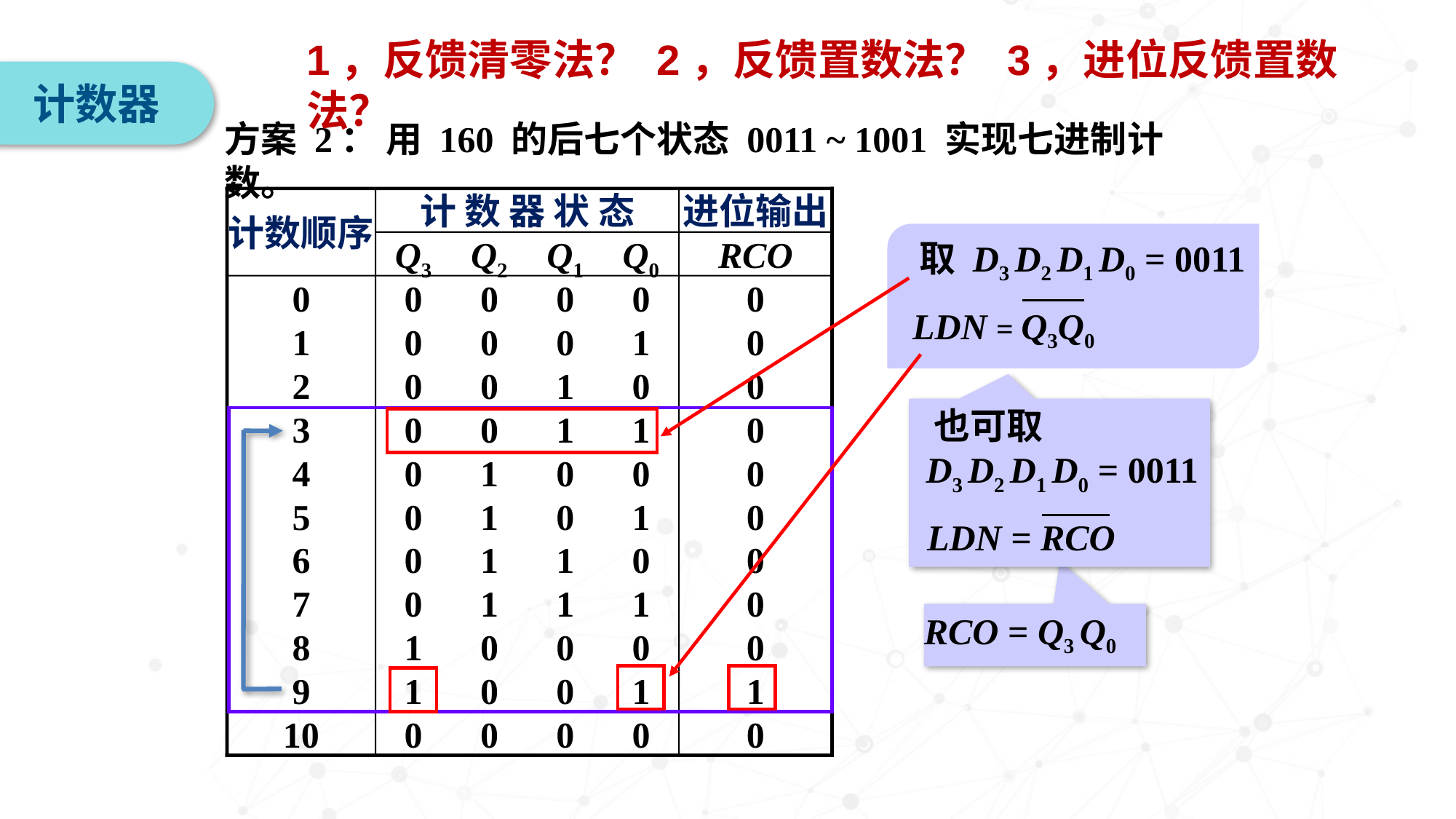

1，反馈清零法？ 2，反馈置数法？ 3，进位反馈置数法？

计数器
方案 2： 用 160 的后七个状态 0011 ~ 1001 实现七进制计数。
计数顺序

计 数 器 状 态

进位输出

Q3

Q2
Q1
Q0
RCO
0

0
0
0
0
0
1
0
0
0
1
0
2
0
0
1
0
0
3
0
0
1
1
0
4
0
1
0
0
0
5
0
1
0
1
0
6
0
1
1
0
0

7
0
1
1
1
0
8
1
0
0
0
0
9
1
0
0
1
1
10
0
0
0
0
0

  取 D3 D2 D1 D0 = 0011
  LDN = Q3Q0
  也可取
 D3 D2 D1 D0 = 0011
  LDN = RCO

RCO = Q3 Q0

62